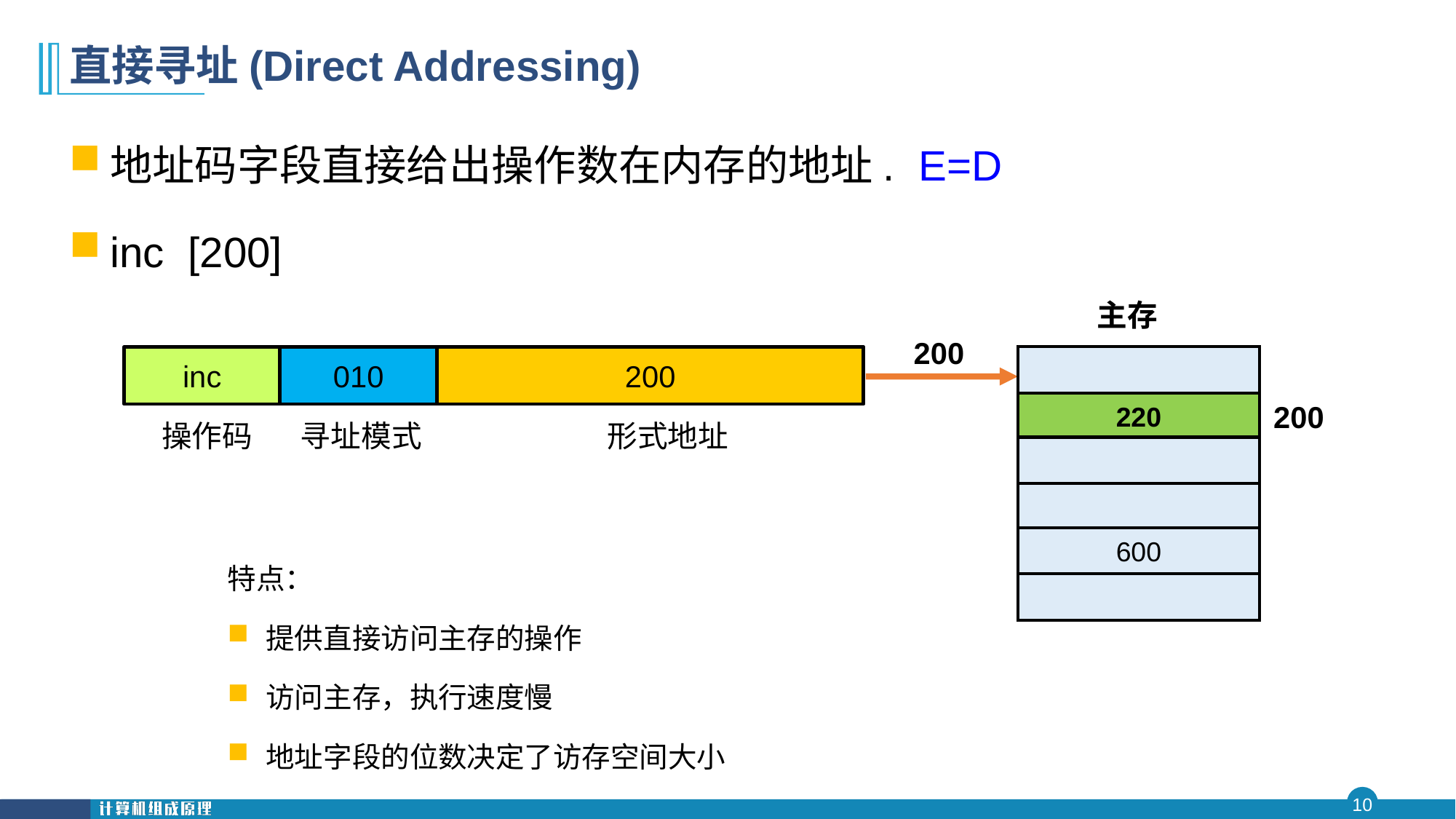

# 直接寻址(Direct Addressing)
地址码字段直接给出操作数在内存的地址.  E=D
inc  [200]
主存

200
220

600

200

inc
010
200
操作码
寻址模式
形式地址
特点：
提供直接访问主存的操作
访问主存，执行速度慢
地址字段的位数决定了访存空间大小